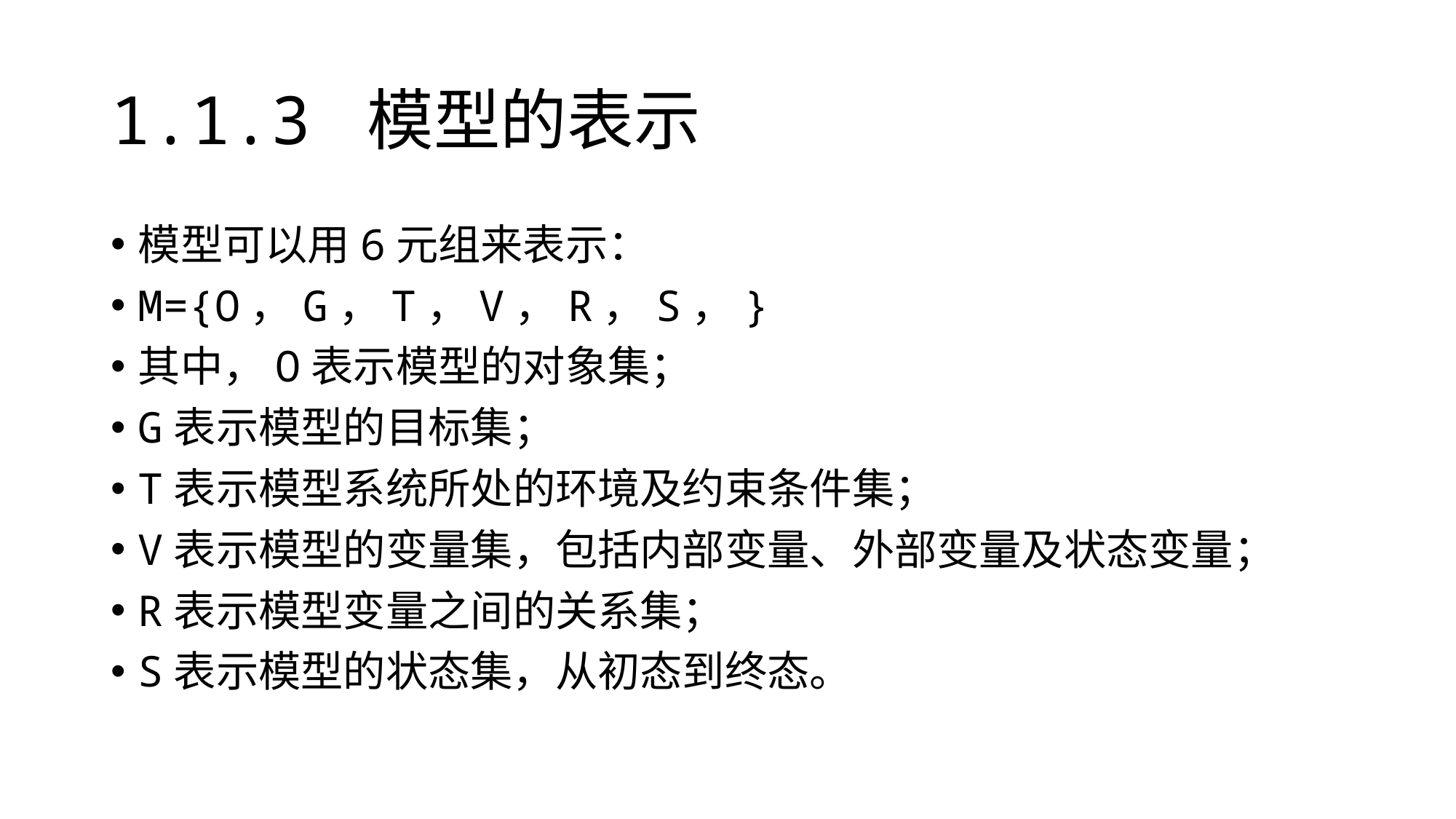

# 1.1.3 模型的表示
模型可以用6元组来表示：
M={O，G，T，V，R，S，}
其中，O表示模型的对象集；
G表示模型的目标集；
T表示模型系统所处的环境及约束条件集；
V表示模型的变量集，包括内部变量、外部变量及状态变量；
R表示模型变量之间的关系集；
S表示模型的状态集，从初态到终态。